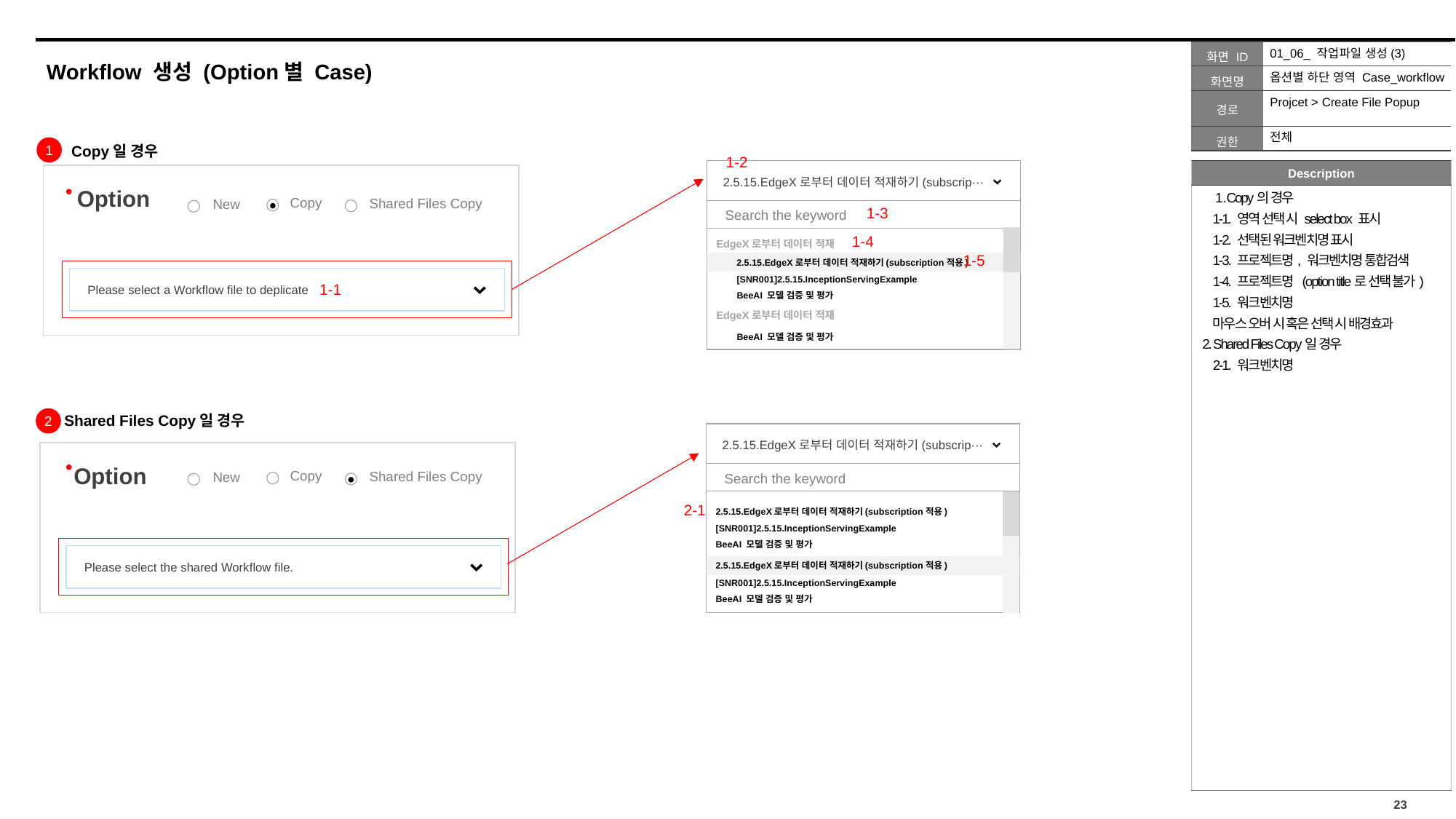

01_06_ 작업파일 생성(3)
# Workflow 생성 (Option별 Case)
옵션별 하단 영역 Case_workflow
Projcet > Create File Popup

전체
Copy일 경우
1
1-2

2.5.15.EdgeX로부터 데이터 적재하기(subscrip···
Search the keyword
EdgeX로부터 데이터 적재
2.5.15.EdgeX로부터 데이터 적재하기(subscription적용)

[SNR001]2.5.15.InceptionServingExample
BeeAI 모델 검증 및 평가
EdgeX로부터 데이터 적재
BeeAI 모델 검증 및 평가

Option
Copy의 경우
1-1. 영역 선택 시 select box 표시
1-2. 선택된 워크벤치명 표시
1-3. 프로젝트명, 워크벤치명 통합검색
1-4. 프로젝트명  (option title로 선택 불가)
1-5. 워크벤치명
마우스 오버 시 혹은 선택 시 배경효과
2. Shared Files Copy일 경우
2-1. 워크벤치명
Copy

Shared Files Copy
New

1-3

1-4
1-5

Please select a Workflow file to deplicate
1-1

Shared Files Copy일 경우
2

2.5.15.EdgeX로부터 데이터 적재하기(subscrip···
Search the keyword

2.5.15.EdgeX로부터 데이터 적재하기(subscription적용)
[SNR001]2.5.15.InceptionServingExample
BeeAI 모델 검증 및 평가
2.5.15.EdgeX로부터 데이터 적재하기(subscription적용)

[SNR001]2.5.15.InceptionServingExample
BeeAI 모델 검증 및 평가

Option
Copy

Shared Files Copy
New

2-1

Please select the shared Workflow file.